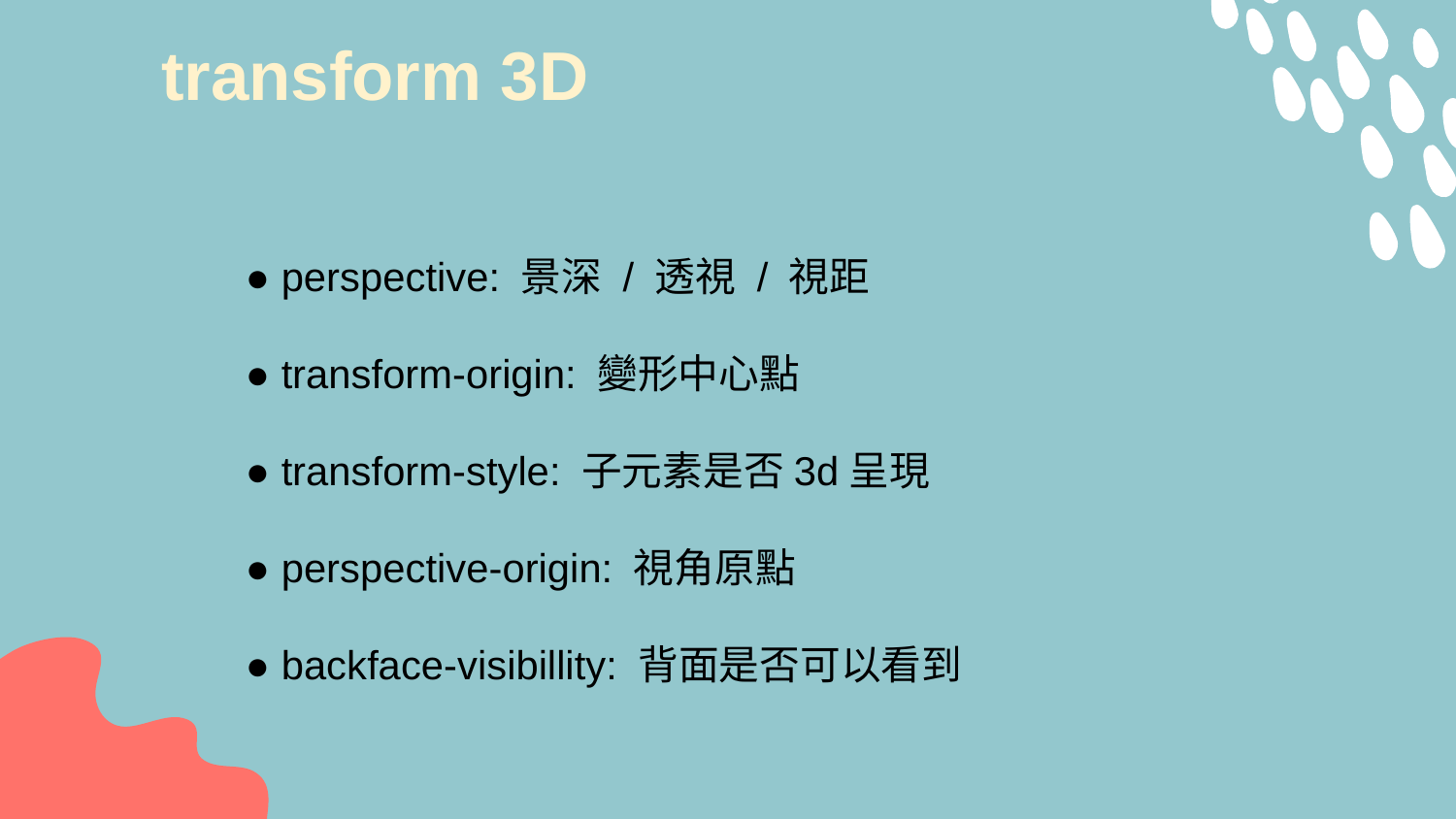

# transform 3D
● perspective: 景深 / 透視 / 視距
● transform-origin: 變形中心點
● transform-style: 子元素是否3d呈現
● perspective-origin: 視角原點
● backface-visibillity: 背面是否可以看到